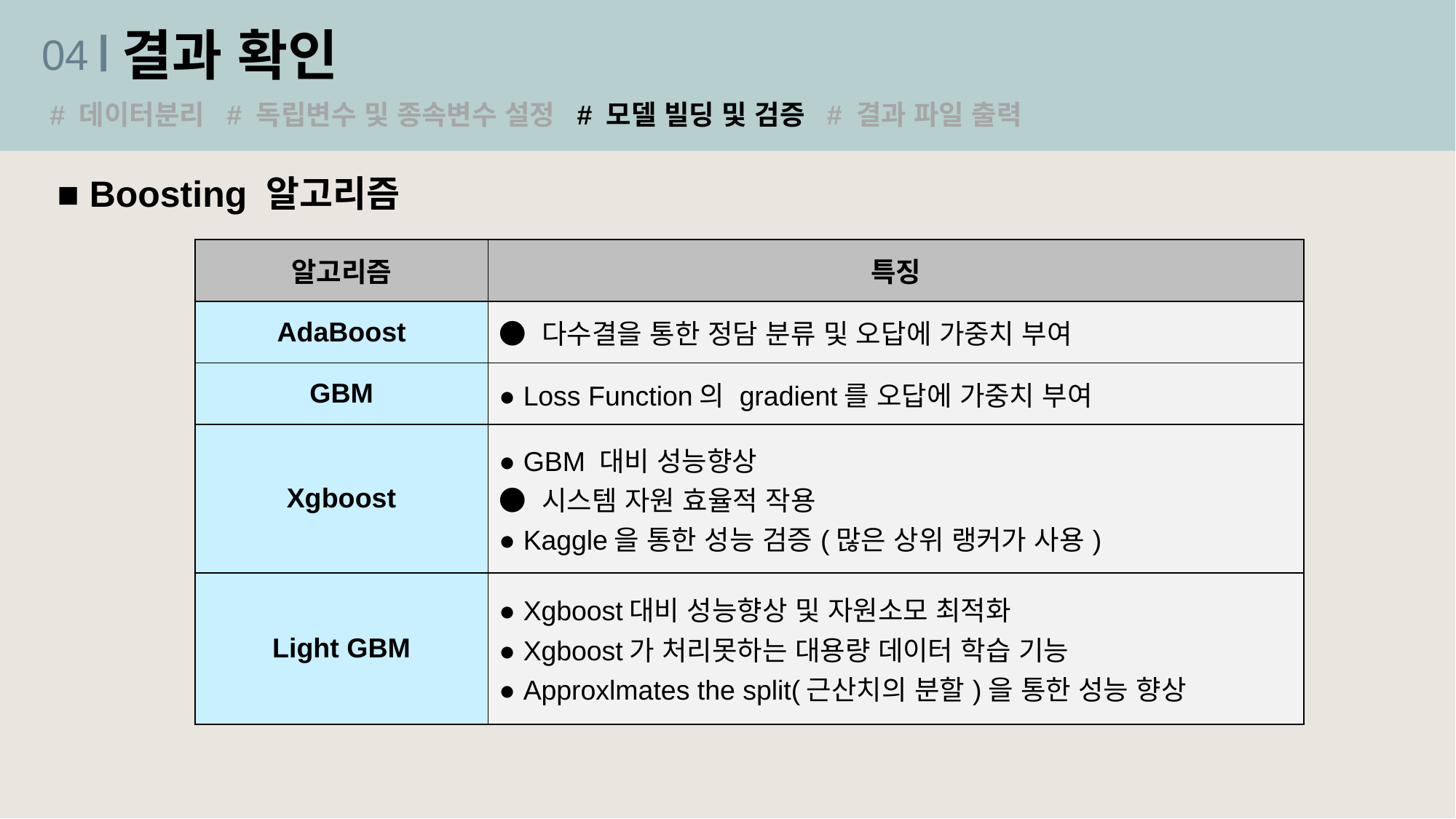

결과 확인
04

# 데이터분리  # 독립변수 및 종속변수 설정  # 모델 빌딩 및 검증  # 결과 파일 출력

■ Boosting 알고리즘
| 알고리즘 | 특징 |
| --- | --- |
| AdaBoost | ● 다수결을 통한 정담 분류 및 오답에 가중치 부여 |
| GBM | ● Loss Function의 gradient를 오답에 가중치 부여 |
| Xgboost | ● GBM 대비 성능향상 ● 시스템 자원 효율적 작용 ● Kaggle을 통한 성능 검증(많은 상위 랭커가 사용) |
| Light GBM | ● Xgboost대비 성능향상 및 자원소모 최적화 ● Xgboost가 처리못하는 대용량 데이터 학습 기능 ● Approxlmates the split(근산치의 분할)을 통한 성능 향상 |